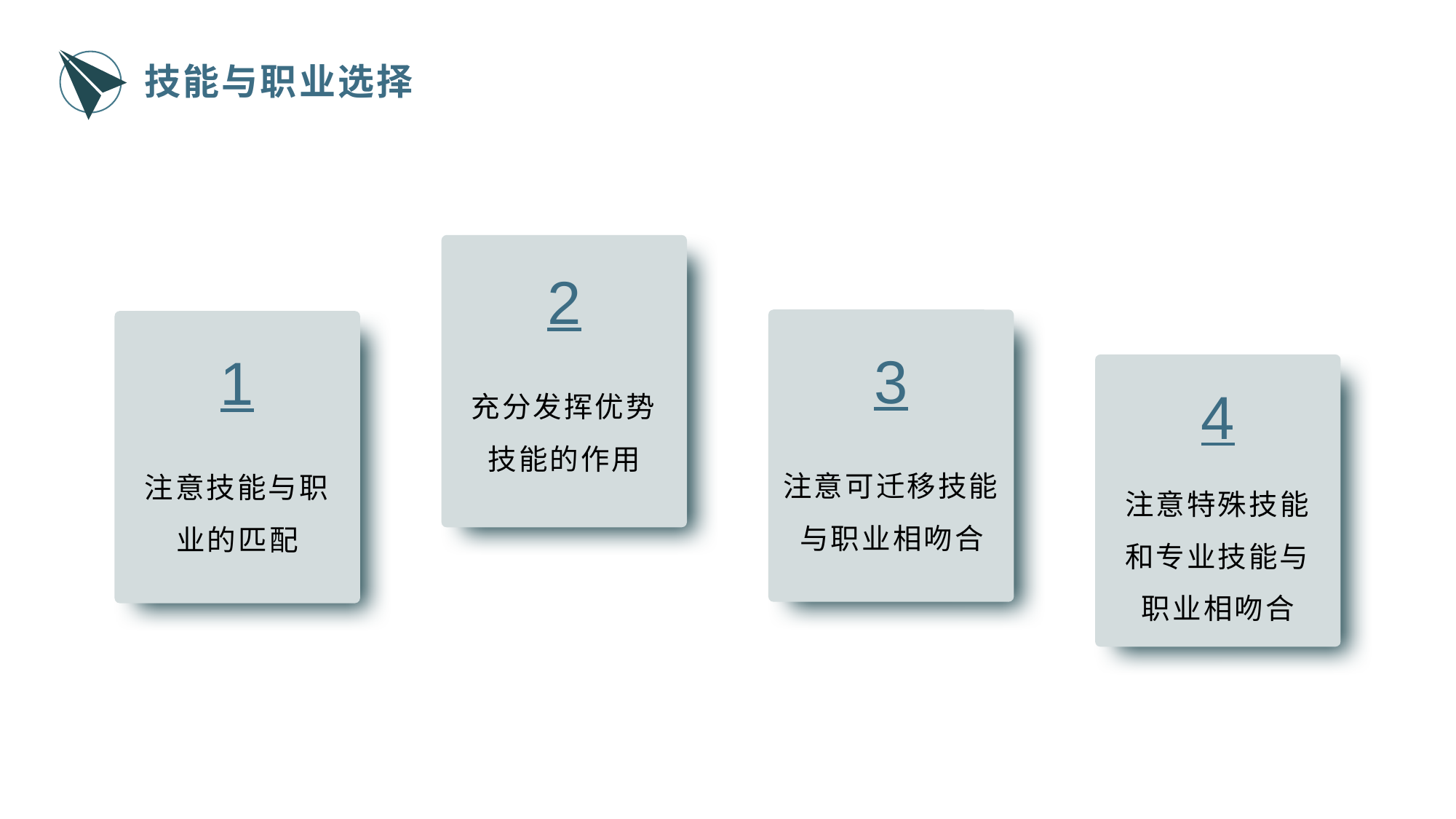

技能与职业选择

2

3
1

充分发挥优势技能的作用
4
注意可迁移技能与职业相吻合
注意技能与职业的匹配
注意特殊技能和专业技能与职业相吻合